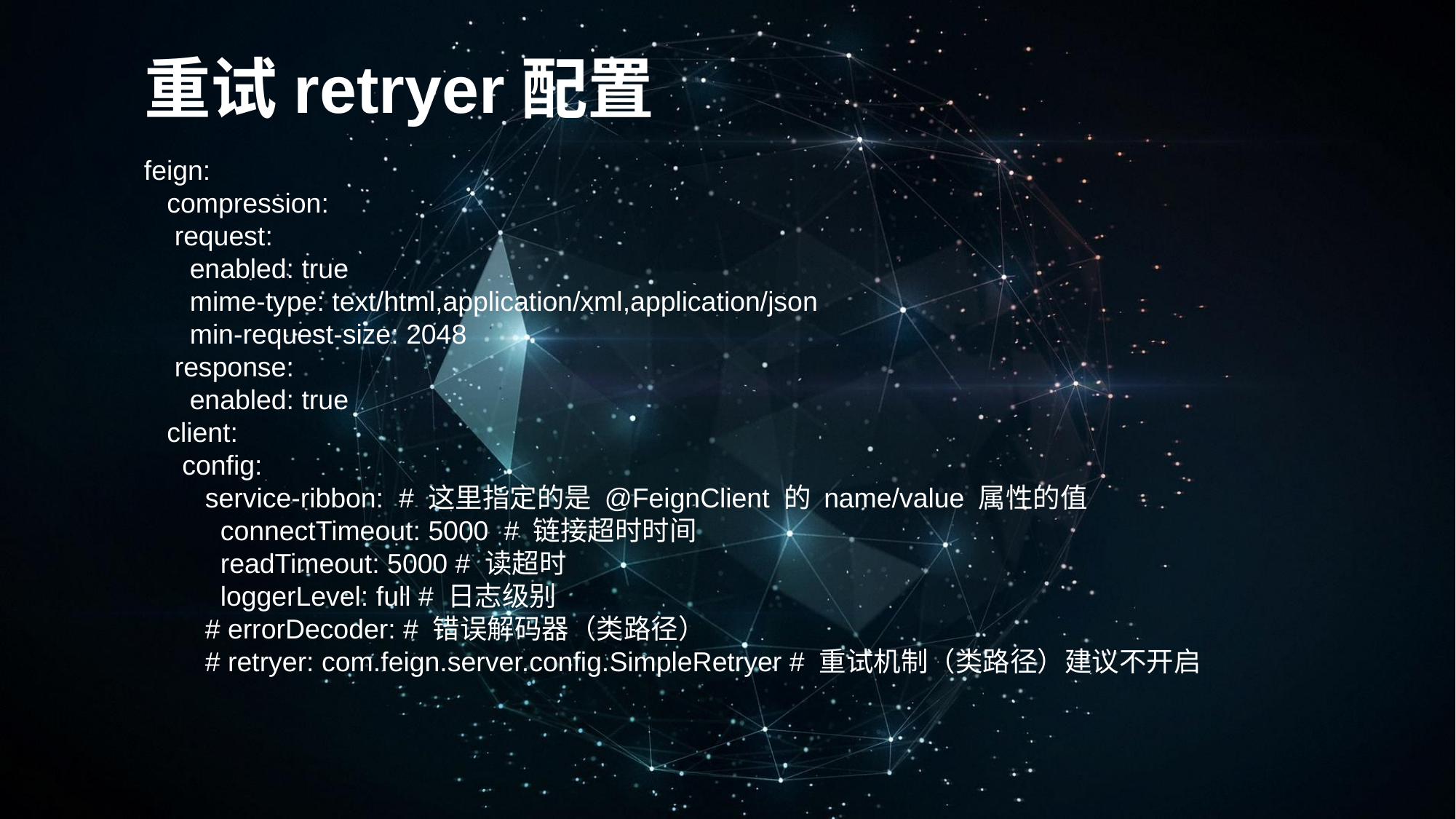

重试retryer配置
feign:
   compression:
    request:
      enabled: true
      mime-type: text/html,application/xml,application/json
      min-request-size: 2048
    response:
      enabled: true
   client:
     config:
        service-ribbon:  # 这里指定的是 @FeignClient 的 name/value 属性的值
          connectTimeout: 5000  # 链接超时时间
          readTimeout: 5000 # 读超时
          loggerLevel: full # 日志级别
        # errorDecoder: # 错误解码器（类路径）
        # retryer: com.feign.server.config.SimpleRetryer # 重试机制（类路径）建议不开启